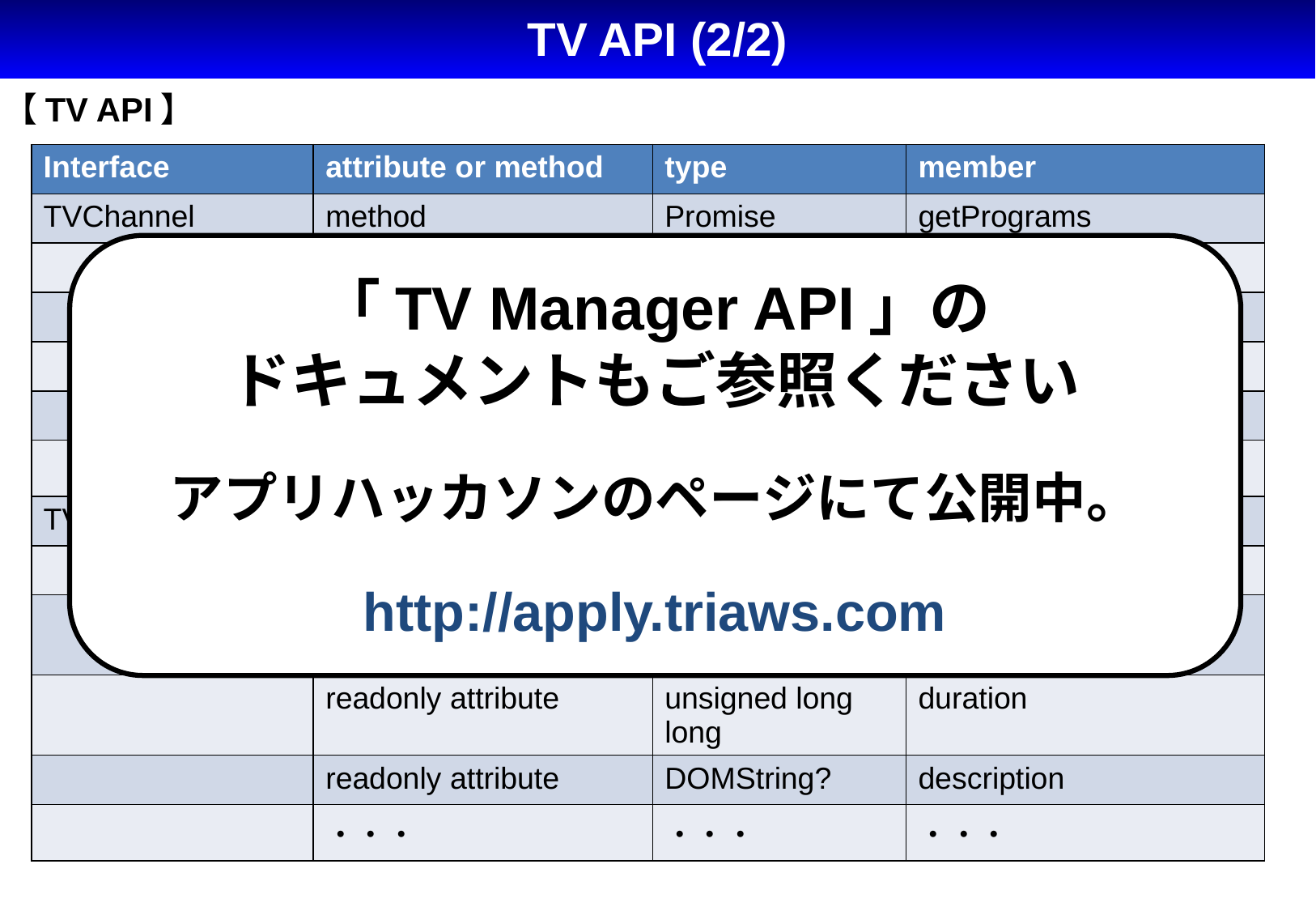

# TV API (2/2)
【TV API】
| Interface | attribute or method | type | member |
| --- | --- | --- | --- |
| TVChannel | method | Promise | getPrograms |
|  | method | Promise | getCurrentProgram |
|  | readonly attribute | TVChannelType | type |
|  | readonly attribute | DOMString | name |
|  | readonly attribute | DOMString | number |
|  | ・・・ | ・・・ | ・・・ |
| TVProgram | readonly attribute | TVChannel | channel |
|  | readonly attribute | DOMString | title |
|  | readonly attribute | unsigned long long | startTime |
|  | readonly attribute | unsigned long long | duration |
|  | readonly attribute | DOMString? | description |
|  | ・・・ | ・・・ | ・・・ |
「TV Manager API」の
ドキュメントもご参照ください

アプリハッカソンのページにて公開中。

http://apply.triaws.com